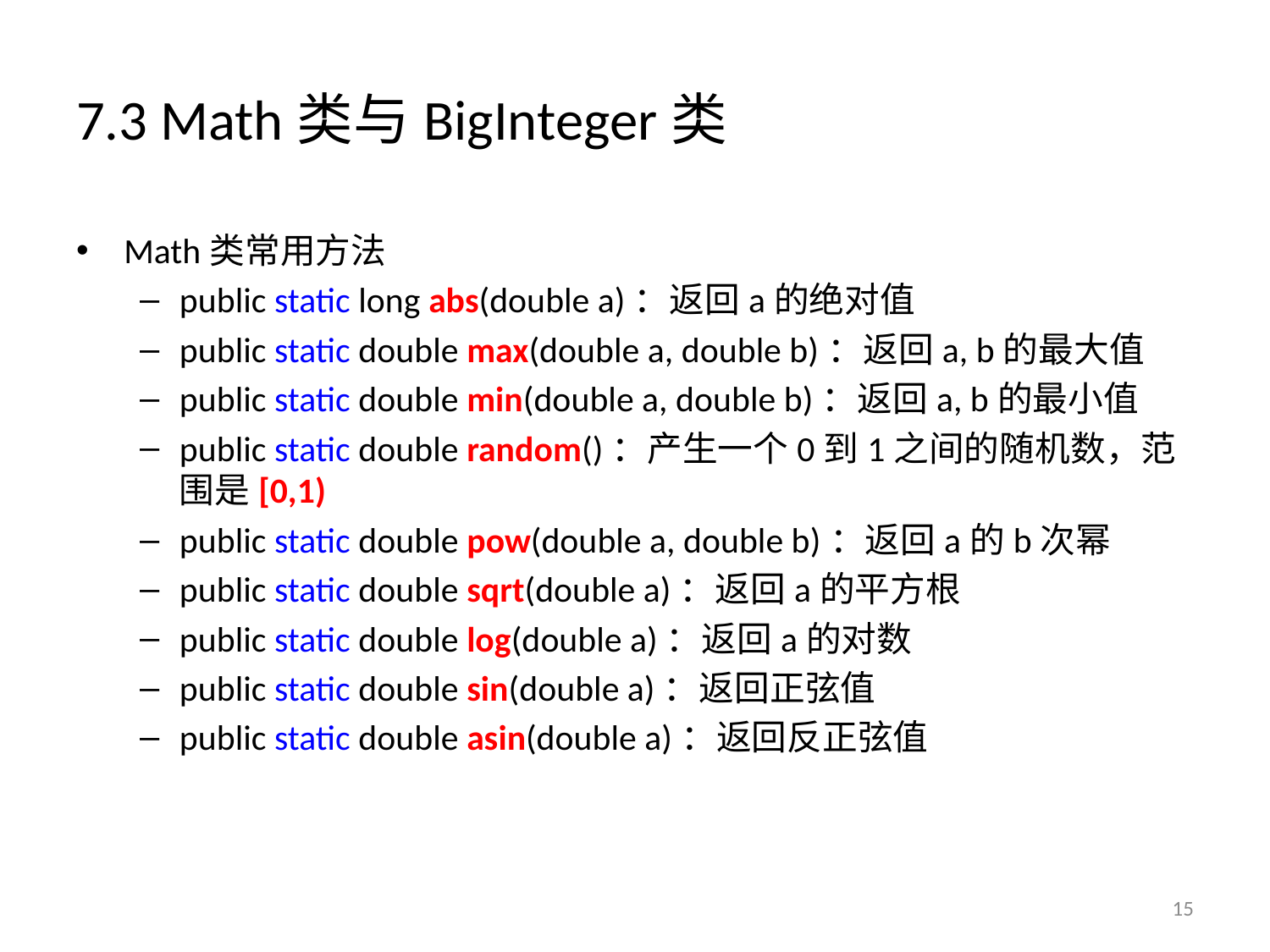

# 7.3 Math类与BigInteger类
Math类常用方法
public static long abs(double a)：返回a的绝对值
public static double max(double a, double b)：返回a, b的最大值
public static double min(double a, double b)：返回a, b的最小值
public static double random()：产生一个0到1之间的随机数，范围是[0,1)
public static double pow(double a, double b)：返回a的b次幂
public static double sqrt(double a)：返回a的平方根
public static double log(double a)：返回a的对数
public static double sin(double a)：返回正弦值
public static double asin(double a)：返回反正弦值

15